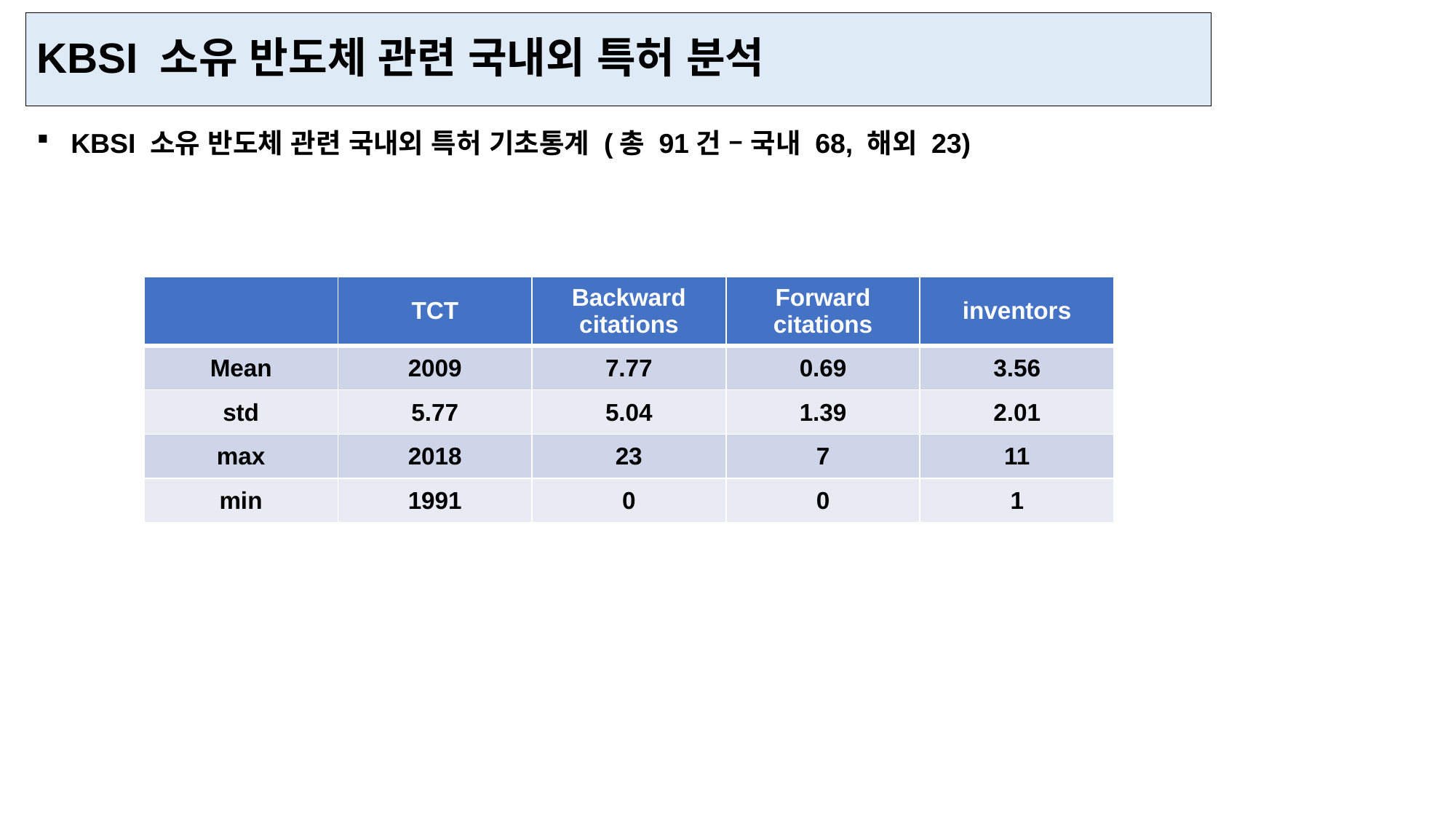

KBSI 소유 반도체 관련 국내외 특허 분석
KBSI 소유 반도체 관련 국내외 특허 기초통계 (총 91건 – 국내 68, 해외 23)
|  | TCT | Backward citations | Forward citations | inventors |
| --- | --- | --- | --- | --- |
| Mean | 2009 | 7.77 | 0.69 | 3.56 |
| std | 5.77 | 5.04 | 1.39 | 2.01 |
| max | 2018 | 23 | 7 | 11 |
| min | 1991 | 0 | 0 | 1 |